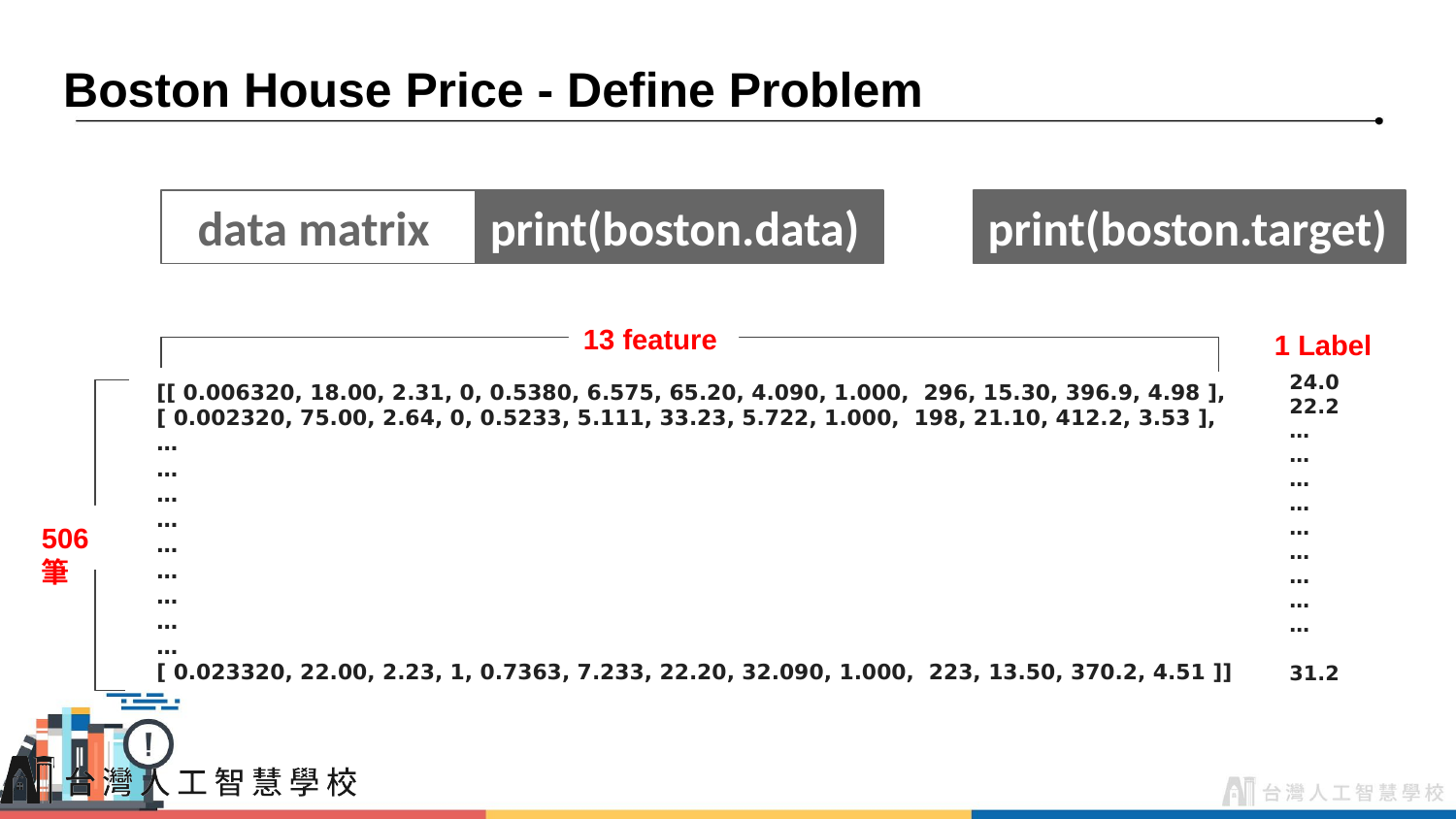

# Boston House Price - Define Problem
  data matrix
print(boston.data)
print(boston.target)
13 feature
1 Label

24.0
22.2
…
…
…
…
…
…
…
…
…

31.2

[[ 0.006320, 18.00, 2.31, 0, 0.5380, 6.575, 65.20, 4.090, 1.000,  296, 15.30, 396.9, 4.98 ],
[ 0.002320, 75.00, 2.64, 0, 0.5233, 5.111, 33.23, 5.722, 1.000,  198, 21.10, 412.2, 3.53 ],
…
…
…
…
…
…
…
…
…
[ 0.023320, 22.00, 2.23, 1, 0.7363, 7.233, 22.20, 32.090, 1.000,  223, 13.50, 370.2, 4.51 ]]

506 筆